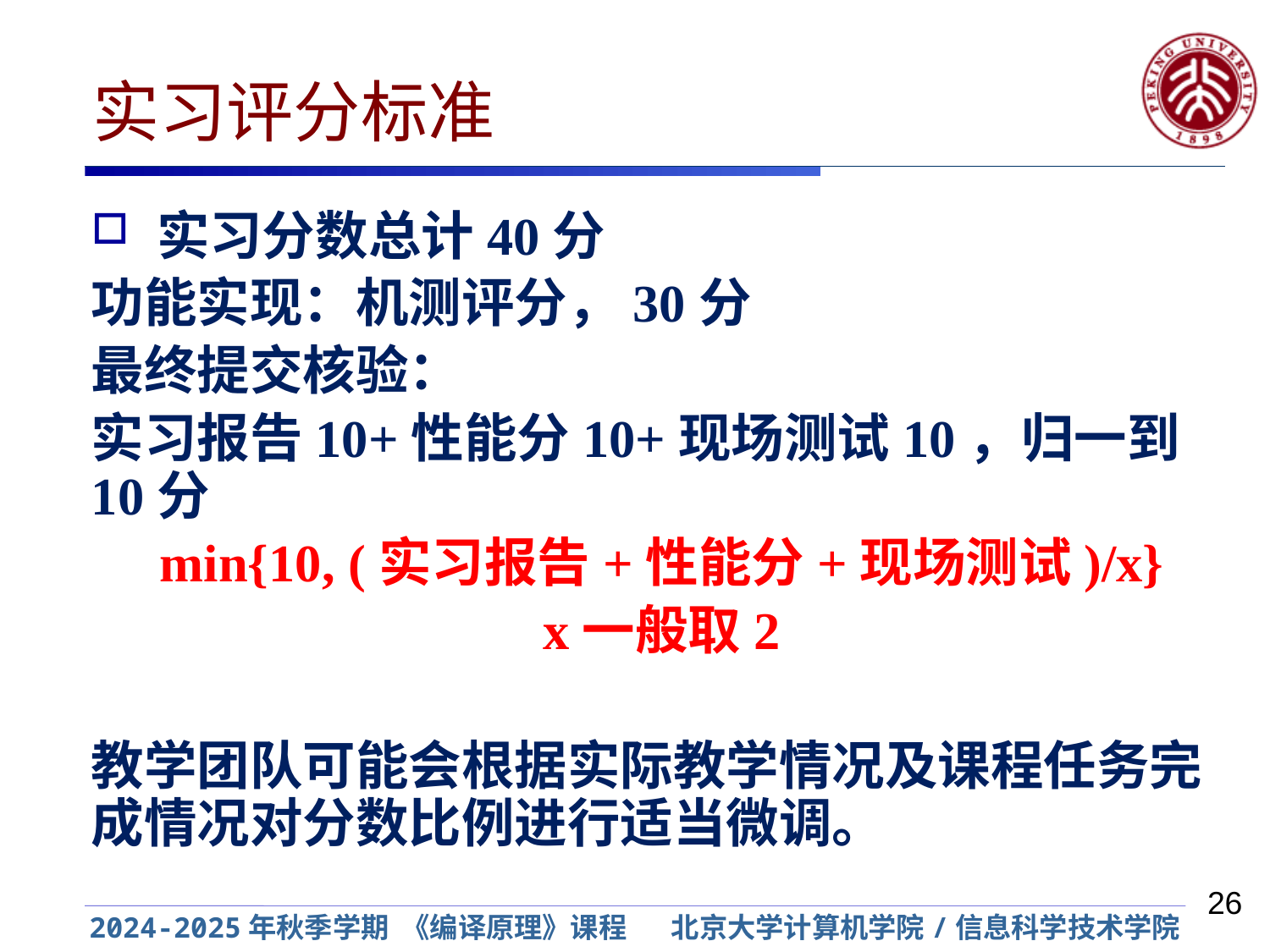

# 实习评分标准
实习分数总计40分
功能实现：机测评分，30分
最终提交核验：
实习报告10+性能分10+现场测试10，归一到10分
min{10, (实习报告+性能分+现场测试)/x}
x一般取2

教学团队可能会根据实际教学情况及课程任务完成情况对分数比例进行适当微调。